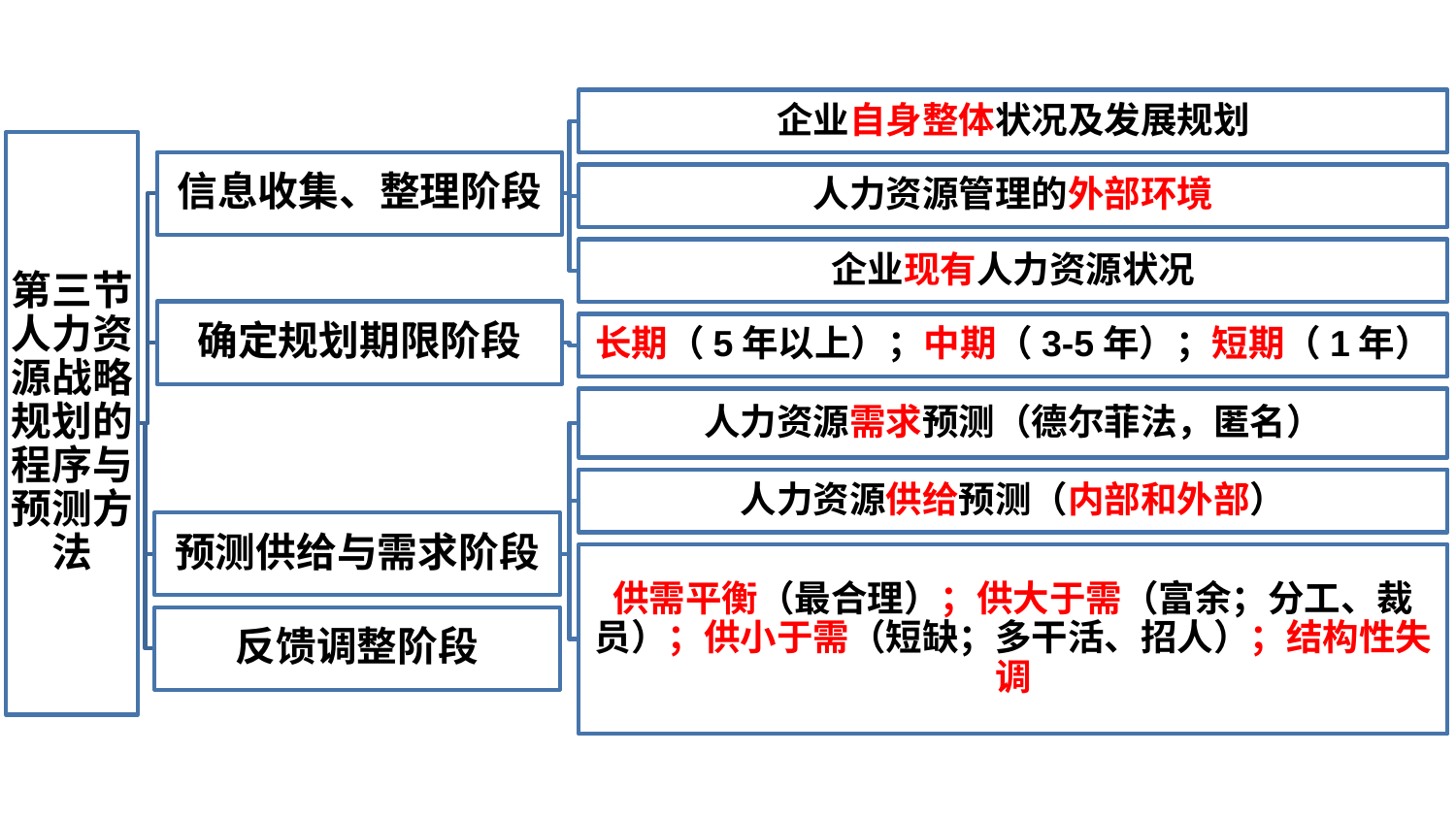

第三节 人力资源战略规划的程序与预测方法
信息收集、整理阶段
企业自身整体状况及发展规划
人力资源管理的外部环境
企业现有人力资源状况
确定规划期限阶段
长期（5年以上）；中期（3-5年）；短期（1年）
预测供给与需求阶段
人力资源需求预测（德尔菲法，匿名）
人力资源供给预测（内部和外部）
供需平衡（最合理）；供大于需（富余；分工、裁员）；供小于需（短缺；多干活、招人）；结构性失调
反馈调整阶段
多题型